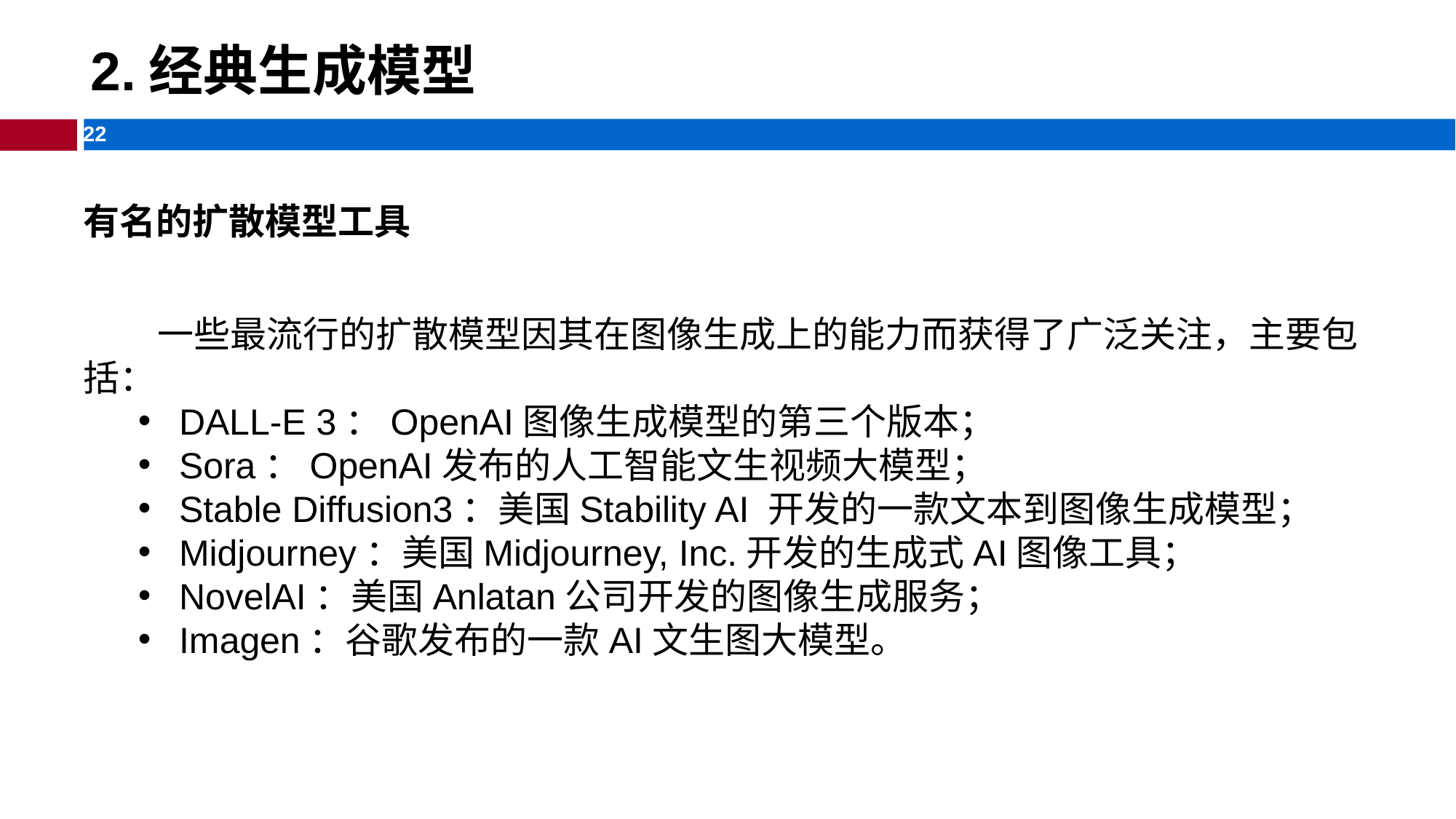

GAN的思考与前景
# 2.经典生成模型
有名的扩散模型工具
        一些最流行的扩散模型因其在图像生成上的能力而获得了广泛关注，主要包括：
DALL-E 3：OpenAI图像生成模型的第三个版本；
Sora：OpenAI发布的人工智能文生视频大模型；
Stable Diffusion3：美国Stability AI 开发的一款文本到图像生成模型；
Midjourney：美国Midjourney, Inc.开发的生成式AI图像工具；
NovelAI：美国Anlatan公司开发的图像生成服务；
Imagen：谷歌发布的一款AI文生图大模型。